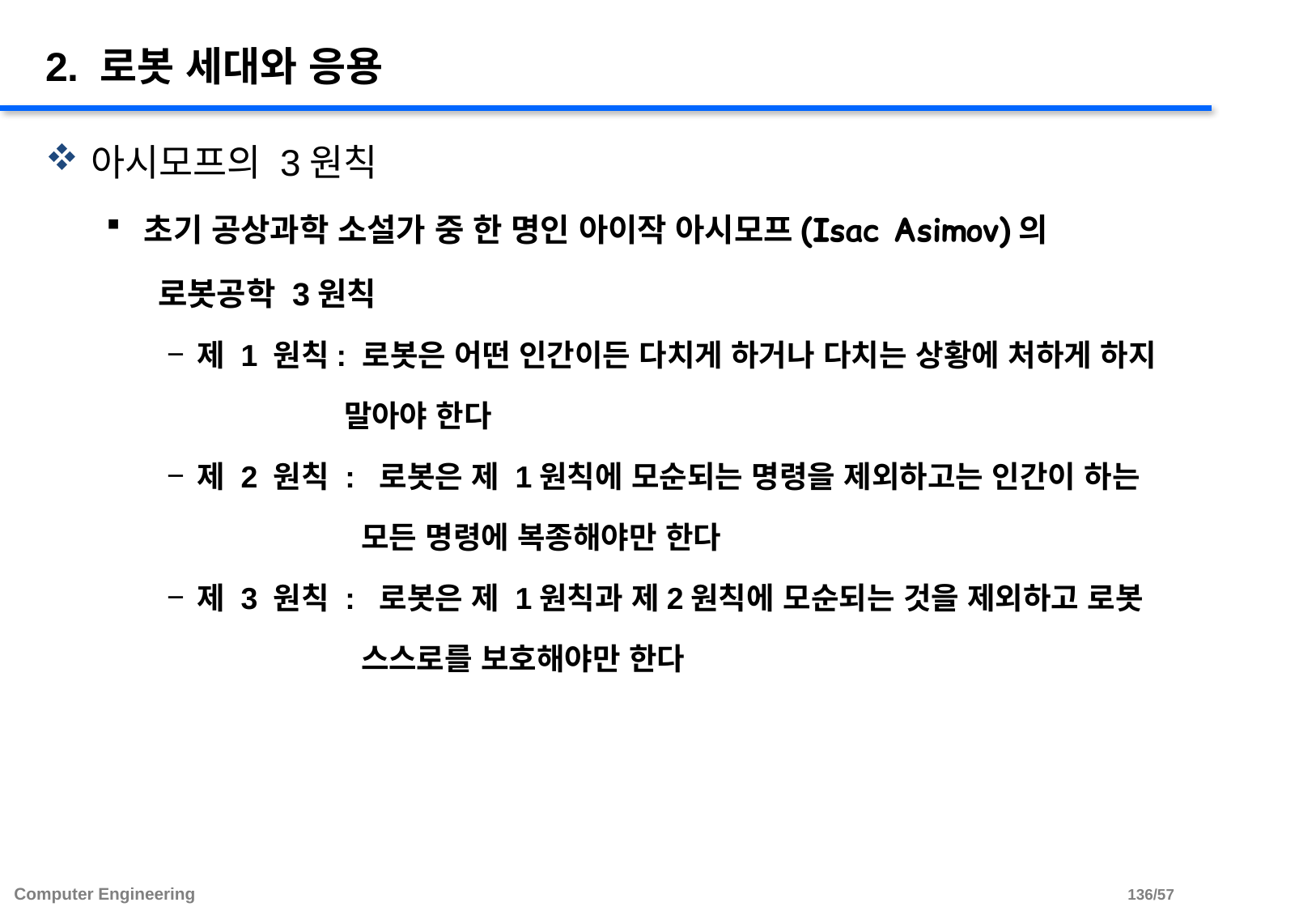

# 2. 로봇 세대와 응용
아시모프의 3원칙
초기 공상과학 소설가 중 한 명인 아이작 아시모프(Isac Asimov)의
     로봇공학 3원칙
제 1 원칙: 로봇은 어떤 인간이든 다치게 하거나 다치는 상황에 처하게 하지
                    말아야 한다
제 2 원칙 :  로봇은 제 1원칙에 모순되는 명령을 제외하고는 인간이 하는
                      모든 명령에 복종해야만 한다
제 3 원칙 :  로봇은 제 1원칙과 제2원칙에 모순되는 것을 제외하고 로봇
                      스스로를 보호해야만 한다